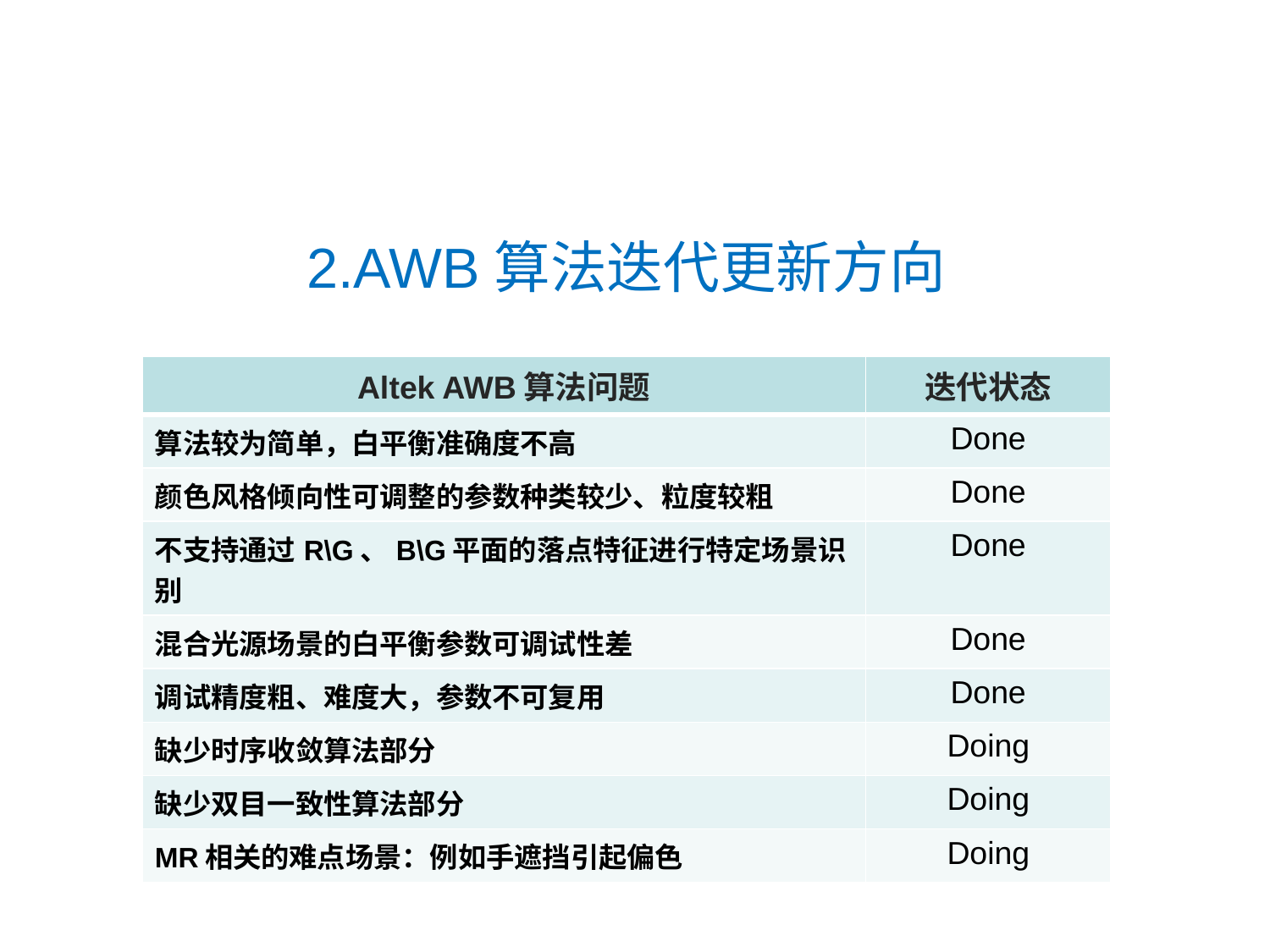

# 2.AWB算法迭代更新方向
| Altek AWB算法问题 | 迭代状态 |
| --- | --- |
| 算法较为简单，白平衡准确度不高 | Done |
| 颜色风格倾向性可调整的参数种类较少、粒度较粗 | Done |
| 不支持通过R\G、B\G平面的落点特征进行特定场景识别 | Done |
| 混合光源场景的白平衡参数可调试性差 | Done |
| 调试精度粗、难度大，参数不可复用 | Done |
| 缺少时序收敛算法部分 | Doing |
| 缺少双目一致性算法部分 | Doing |
| MR相关的难点场景：例如手遮挡引起偏色 | Doing |